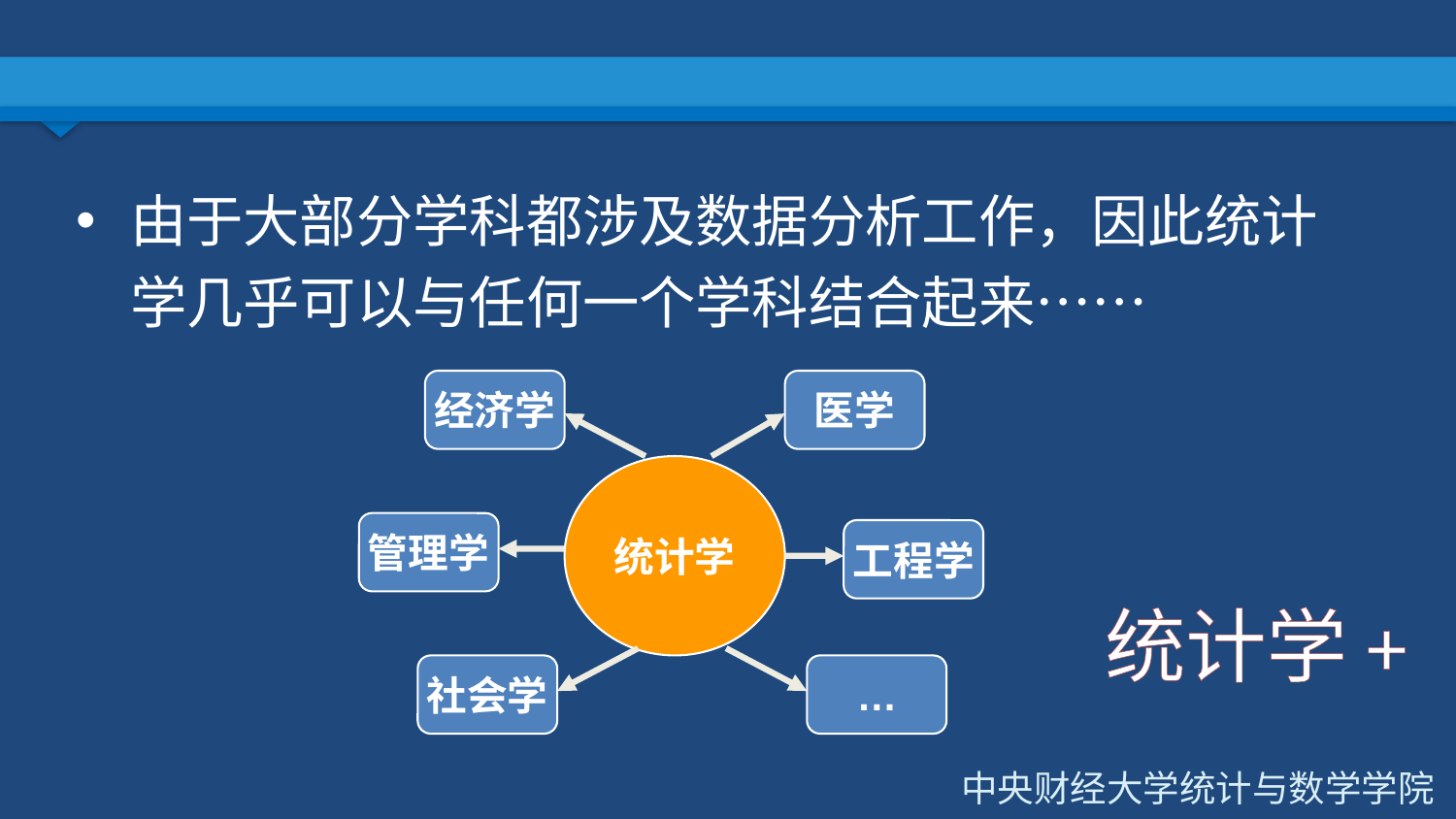

#
由于大部分学科都涉及数据分析工作，因此统计学几乎可以与任何一个学科结合起来……

经济学
医学

统计学
管理学
工程学

社会学
…
统计学+